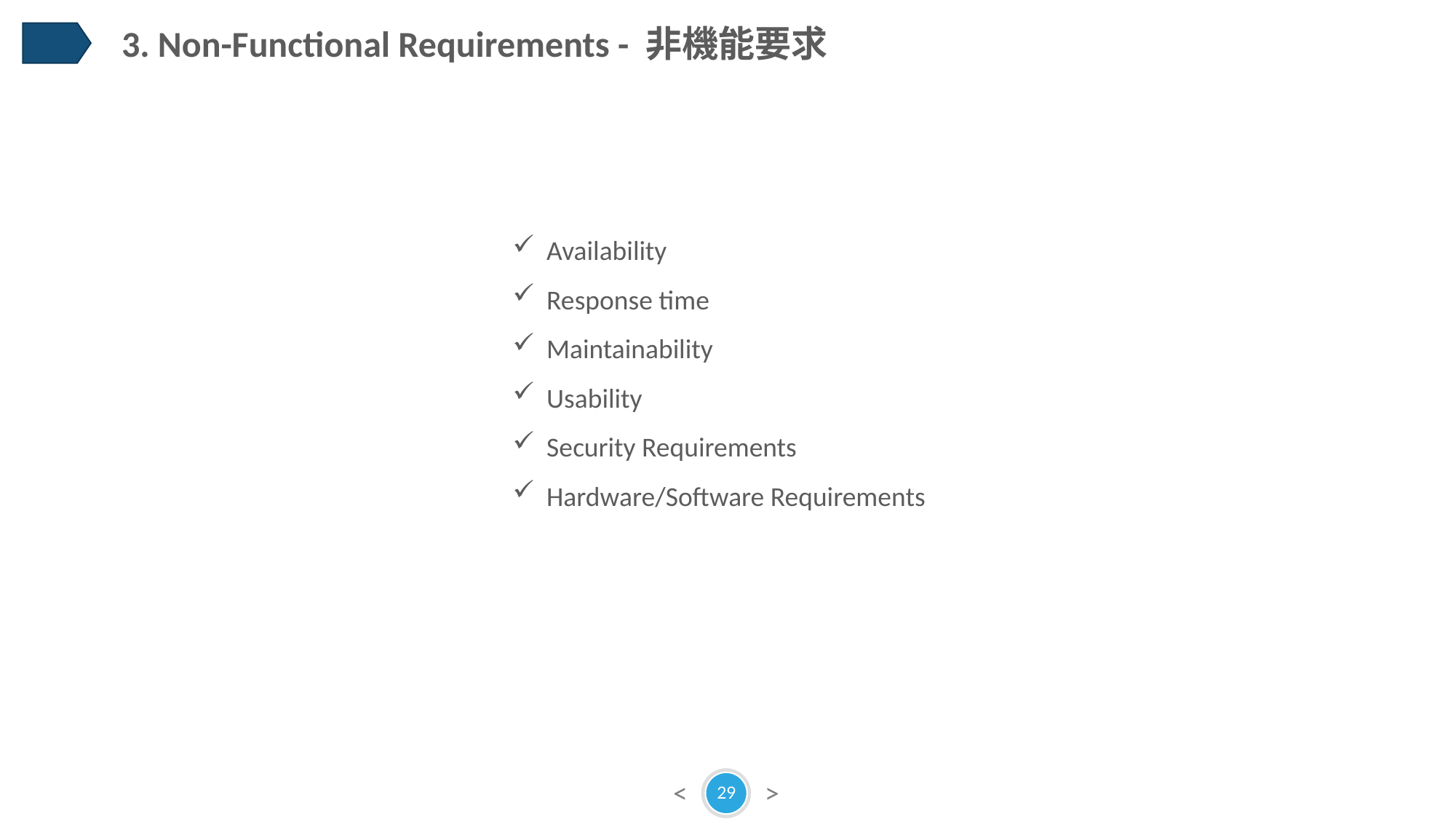

3. Non-Functional Requirements - 非機能要求
Availability
Response time
Maintainability
Usability
Security Requirements
Hardware/Software Requirements
29